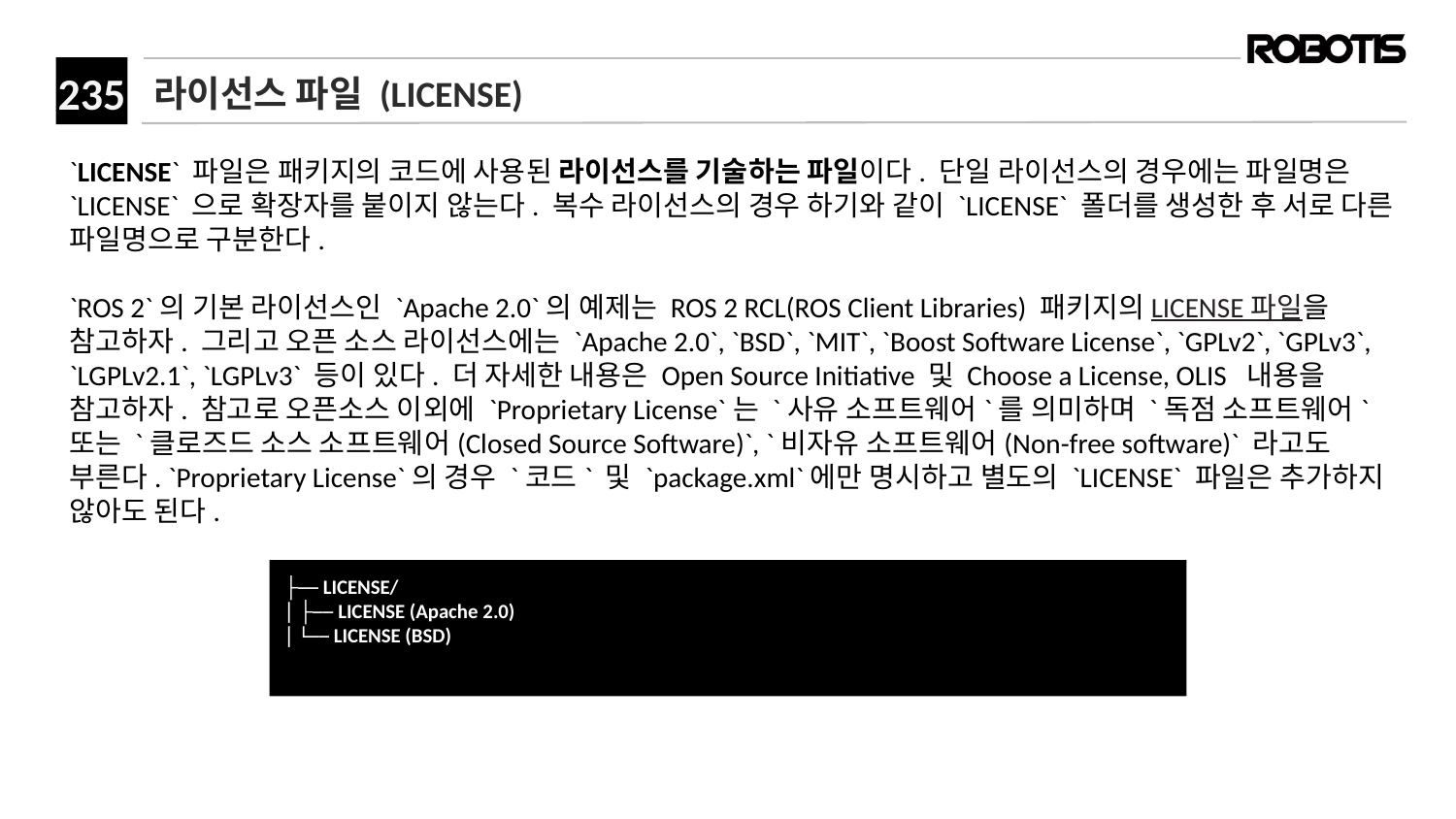

# 라이선스 파일 (LICENSE)
`LICENSE` 파일은 패키지의 코드에 사용된 라이선스를 기술하는 파일이다. 단일 라이선스의 경우에는 파일명은 `LICENSE` 으로 확장자를 붙이지 않는다. 복수 라이선스의 경우 하기와 같이 `LICENSE` 폴더를 생성한 후 서로 다른 파일명으로 구분한다.

`ROS 2`의 기본 라이선스인 `Apache 2.0`의 예제는 ROS 2 RCL(ROS Client Libraries) 패키지의 LICENSE 파일을 참고하자. 그리고 오픈 소스 라이선스에는 `Apache 2.0`, `BSD`, `MIT`, `Boost Software License`, `GPLv2`, `GPLv3`, `LGPLv2.1`, `LGPLv3` 등이 있다. 더 자세한 내용은 Open Source Initiative 및 Choose a License, OLIS  내용을 참고하자. 참고로 오픈소스 이외에 `Proprietary License`는 `사유 소프트웨어`를 의미하며 `독점 소프트웨어` 또는 `클로즈드 소스 소프트웨어(Closed Source Software)`, `비자유 소프트웨어(Non-free software)` 라고도 부른다. `Proprietary License`의 경우 `코드` 및 `package.xml`에만 명시하고 별도의 `LICENSE` 파일은 추가하지 않아도 된다.
﻿├── LICENSE/
│ ├── LICENSE (Apache 2.0)
│ └── LICENSE (BSD)